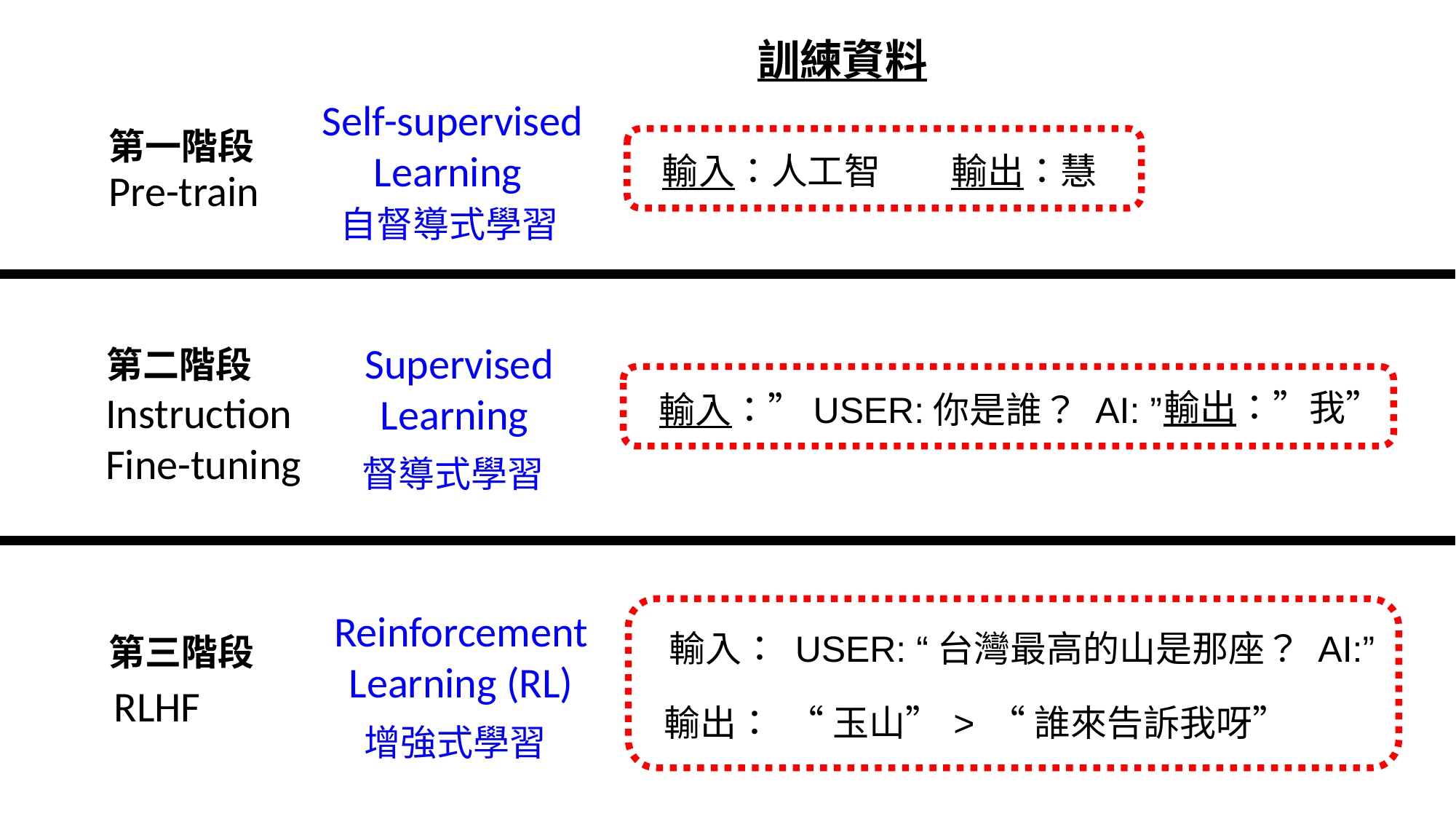

訓練資料
Self-supervised Learning
第一階段

輸入：人工智
輸出：慧
Pre-train
自督導式學習
Supervised Learning
第二階段

輸出：”我”
輸入：”USER:你是誰？ AI: ”
Instruction Fine-tuning
督導式學習

Reinforcement Learning (RL)
輸入： USER: “台灣最高的山是那座？ AI:”
第三階段
RLHF
輸出：
“玉山”
>
“誰來告訴我呀”
增強式學習